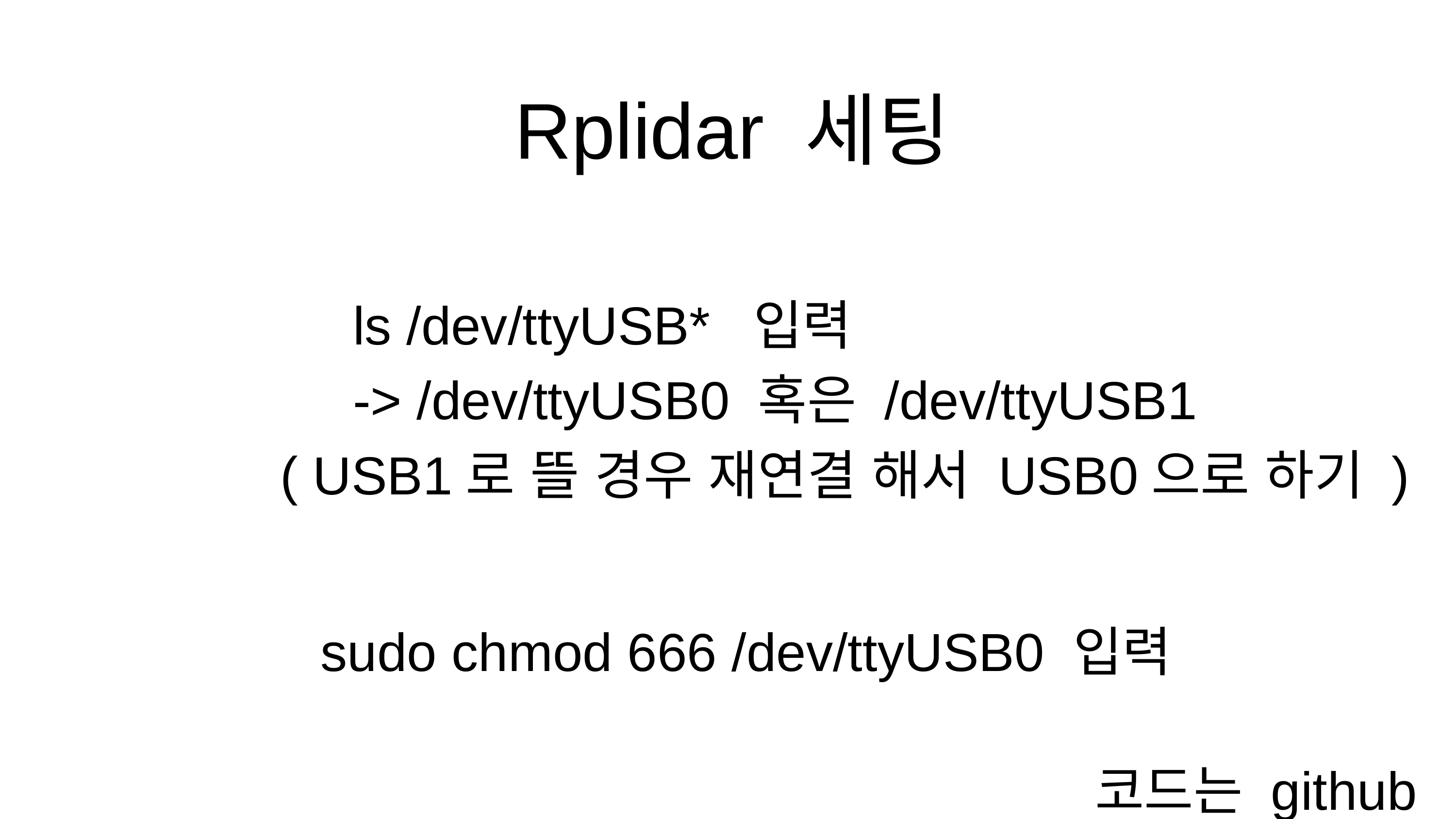

Rplidar 세팅
ls /dev/ttyUSB*  입력
-> /dev/ttyUSB0 혹은 /dev/ttyUSB1
( USB1로 뜰 경우 재연결 해서 USB0으로 하기 )
sudo chmod 666 /dev/ttyUSB0 입력
코드는 github에